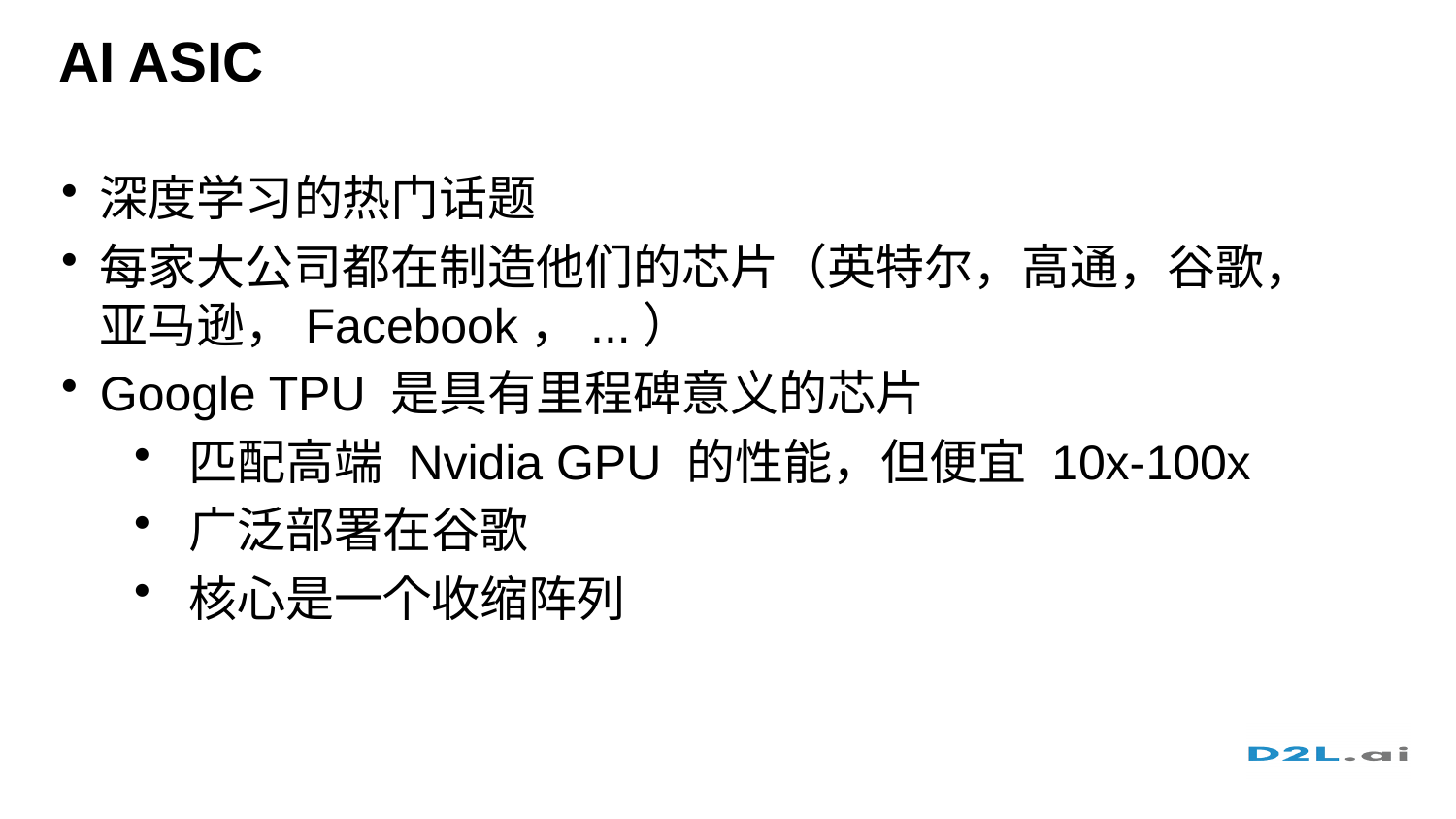

# AI ASIC
深度学习的热门话题
每家大公司都在制造他们的芯片（英特尔，高通，谷歌，亚马逊，Facebook，...）
Google TPU 是具有里程碑意义的芯片
匹配高端 Nvidia GPU 的性能，但便宜 10x-100x
广泛部署在谷歌
核心是一个收缩阵列